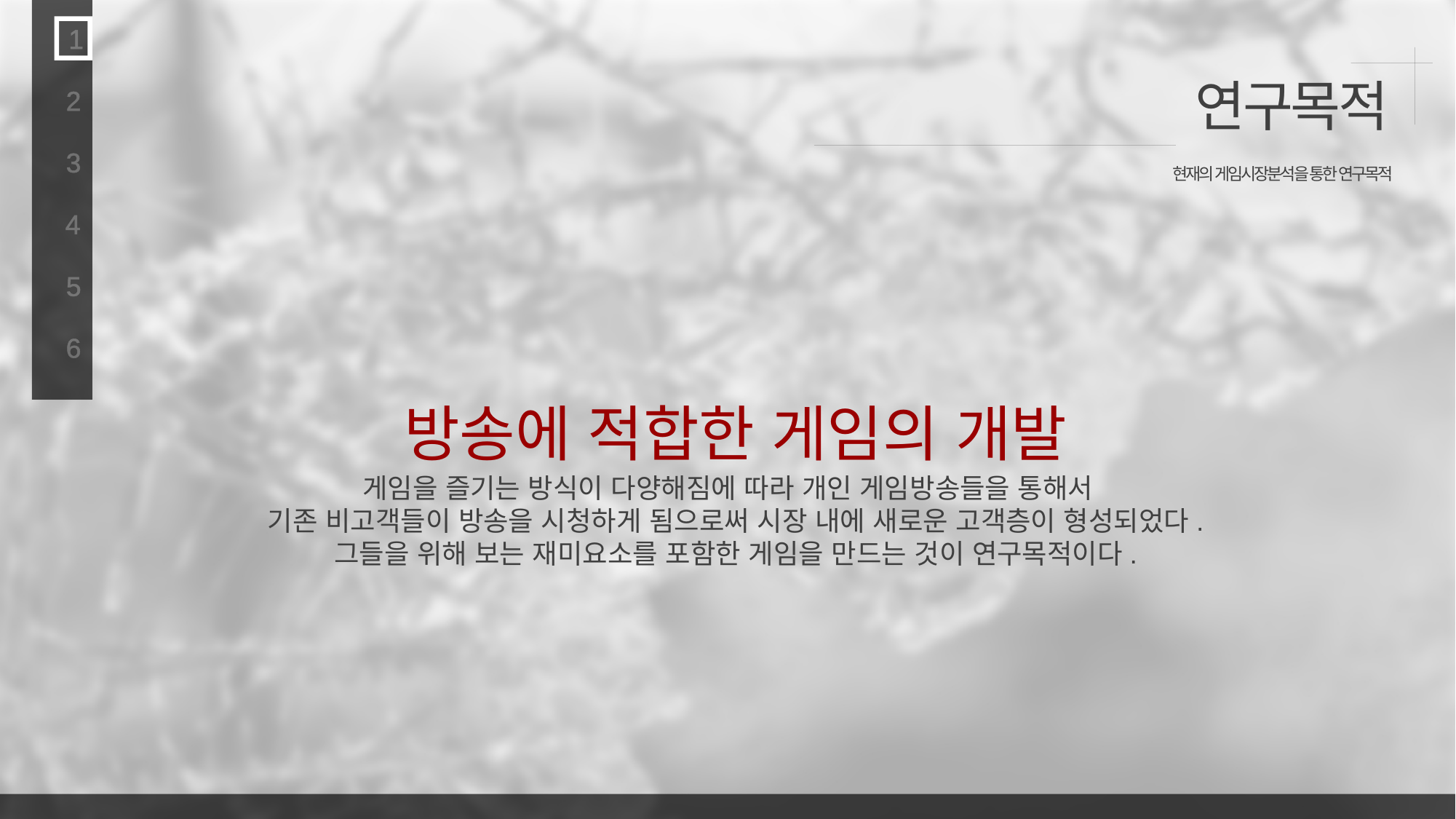

1
연구목적
2
3
현재의 게임시장분석을 통한 연구목적
4
5
6
방송에 적합한 게임의 개발
게임을 즐기는 방식이 다양해짐에 따라 개인 게임방송들을 통해서
기존 비고객들이 방송을 시청하게 됨으로써 시장 내에 새로운 고객층이 형성되었다.
그들을 위해 보는 재미요소를 포함한 게임을 만드는 것이 연구목적이다.